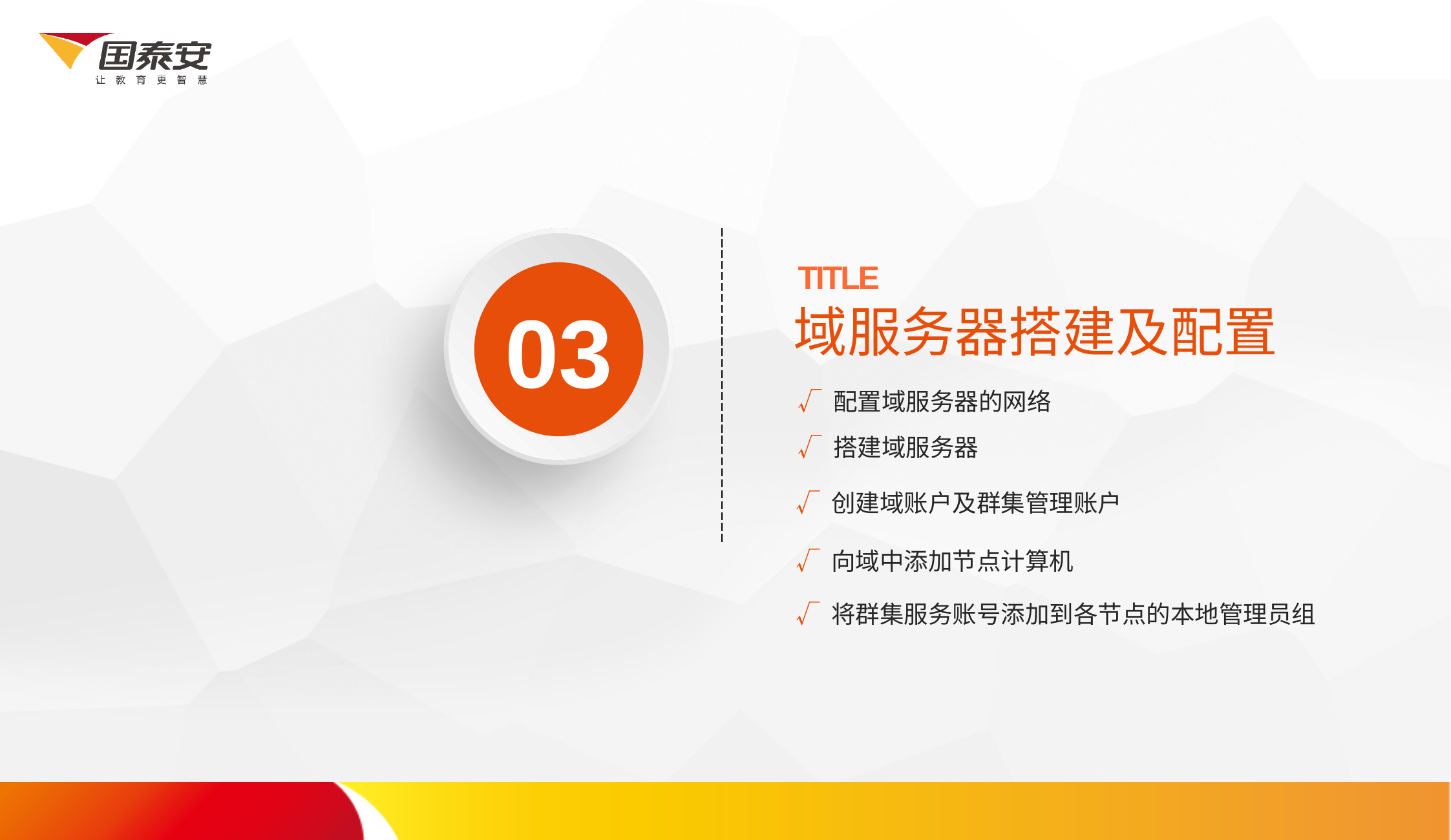

03
TITLE

域服务器搭建及配置
√ 配置域服务器的网络
√ 搭建域服务器
√ 创建域账户及群集管理账户
√ 向域中添加节点计算机
√ 将群集服务账号添加到各节点的本地管理员组